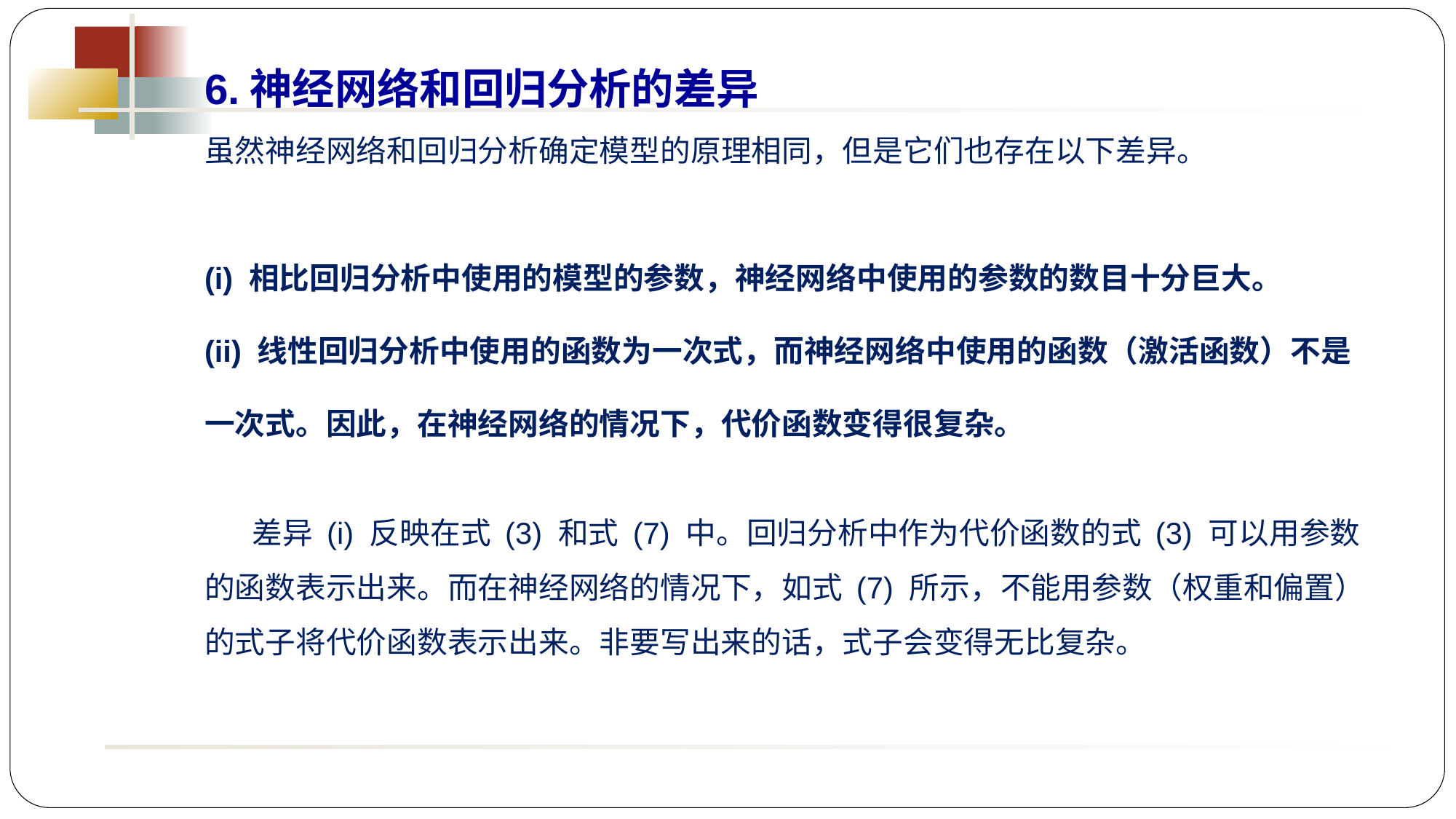

6.神经网络和回归分析的差异
虽然神经网络和回归分析确定模型的原理相同，但是它们也存在以下差异。

(i) 相比回归分析中使用的模型的参数，神经网络中使用的参数的数目十分巨大。
(ii) 线性回归分析中使用的函数为一次式，而神经网络中使用的函数（激活函数）不是一次式。因此，在神经网络的情况下，代价函数变得很复杂。

      差异 (i) 反映在式 (3) 和式 (7) 中。回归分析中作为代价函数的式 (3) 可以用参数的函数表示出来。而在神经网络的情况下，如式 (7) 所示，不能用参数（权重和偏置）的式子将代价函数表示出来。非要写出来的话，式子会变得无比复杂。